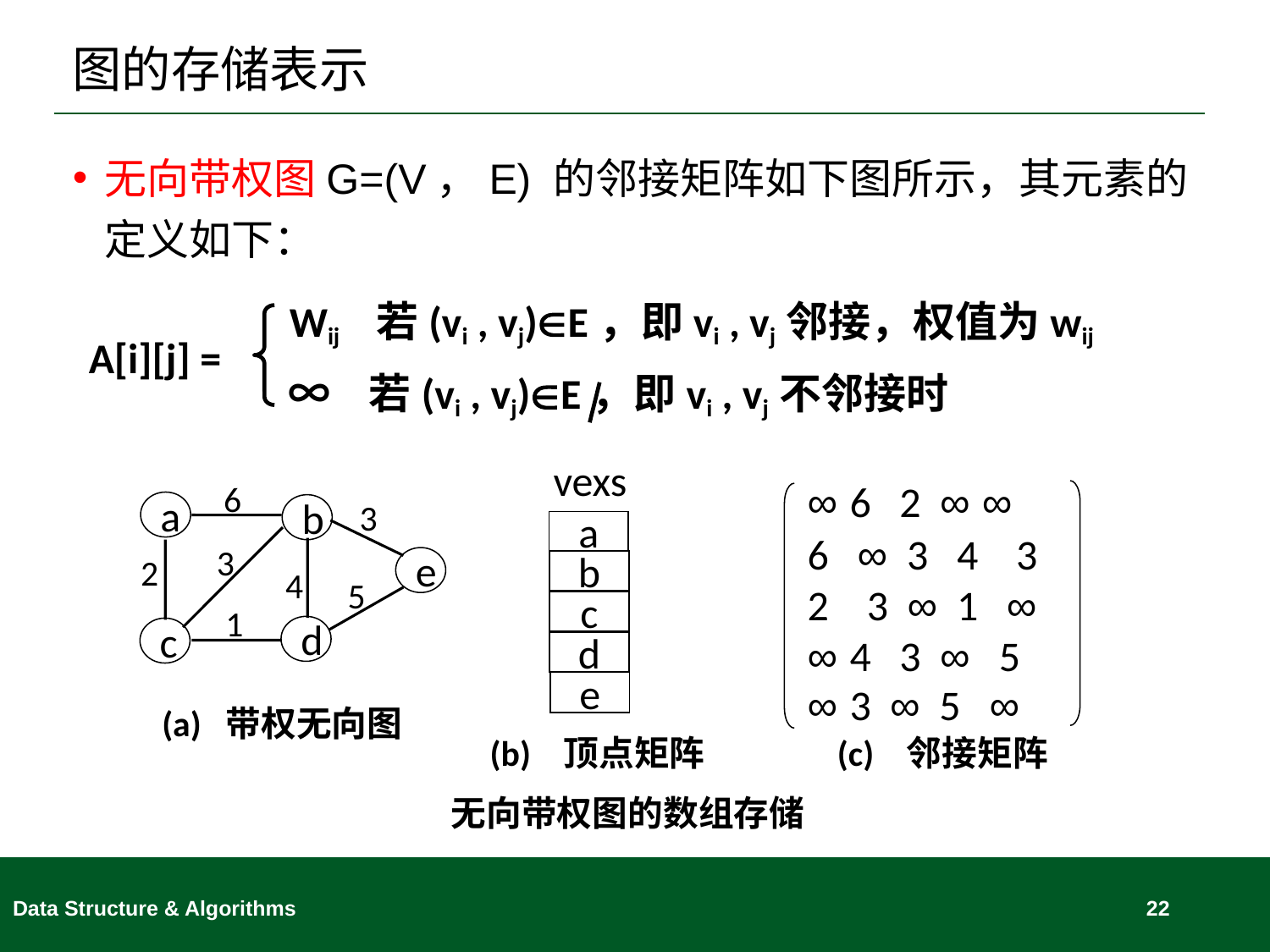

# 图的存储表示
无向带权图G=(V，E) 的邻接矩阵如下图所示，其元素的定义如下：

Wij    若(vi , vj)∈E，即vi , vj邻接，权值为wij

A[i][j] =
∞   若(vi , vj)∈E，即vi , vj不邻接时

vexs
a
b
c
d
e
6
a
b
3

3
e
2
4
5

1
d
c

∞ 6   2  ∞ ∞

6   ∞  3   4    3
2    3  ∞  1   ∞
∞ 4   3  ∞   5
∞ 3  ∞  5   ∞
(a)  带权无向图
(b)   顶点矩阵
(c)   邻接矩阵
无向带权图的数组存储
Data Structure & Algorithms
22